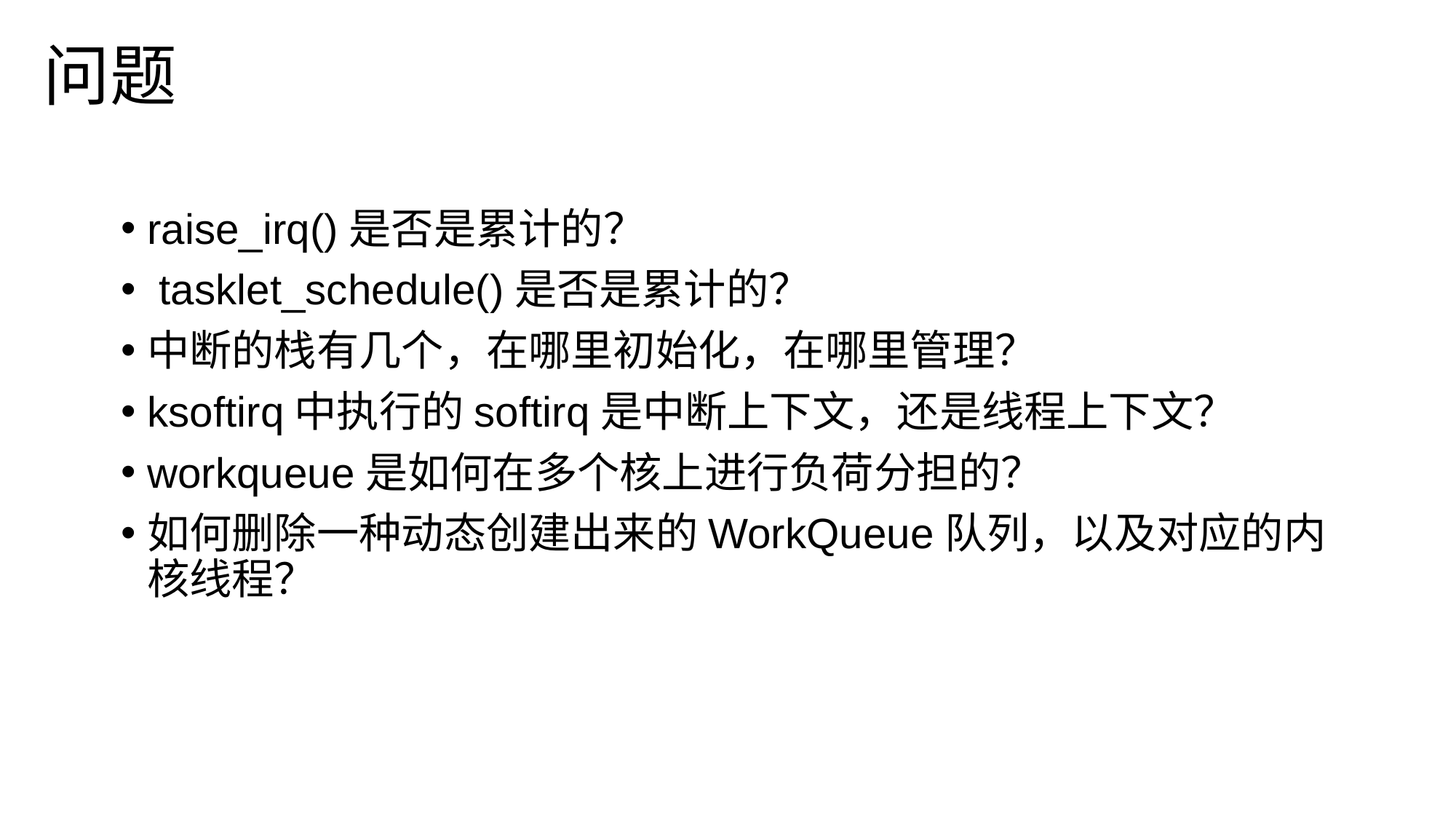

问题
raise_irq()是否是累计的？
 tasklet_schedule()是否是累计的？
中断的栈有几个，在哪里初始化，在哪里管理？
ksoftirq中执行的softirq是中断上下文，还是线程上下文？
workqueue是如何在多个核上进行负荷分担的？
如何删除一种动态创建出来的WorkQueue队列，以及对应的内核线程？